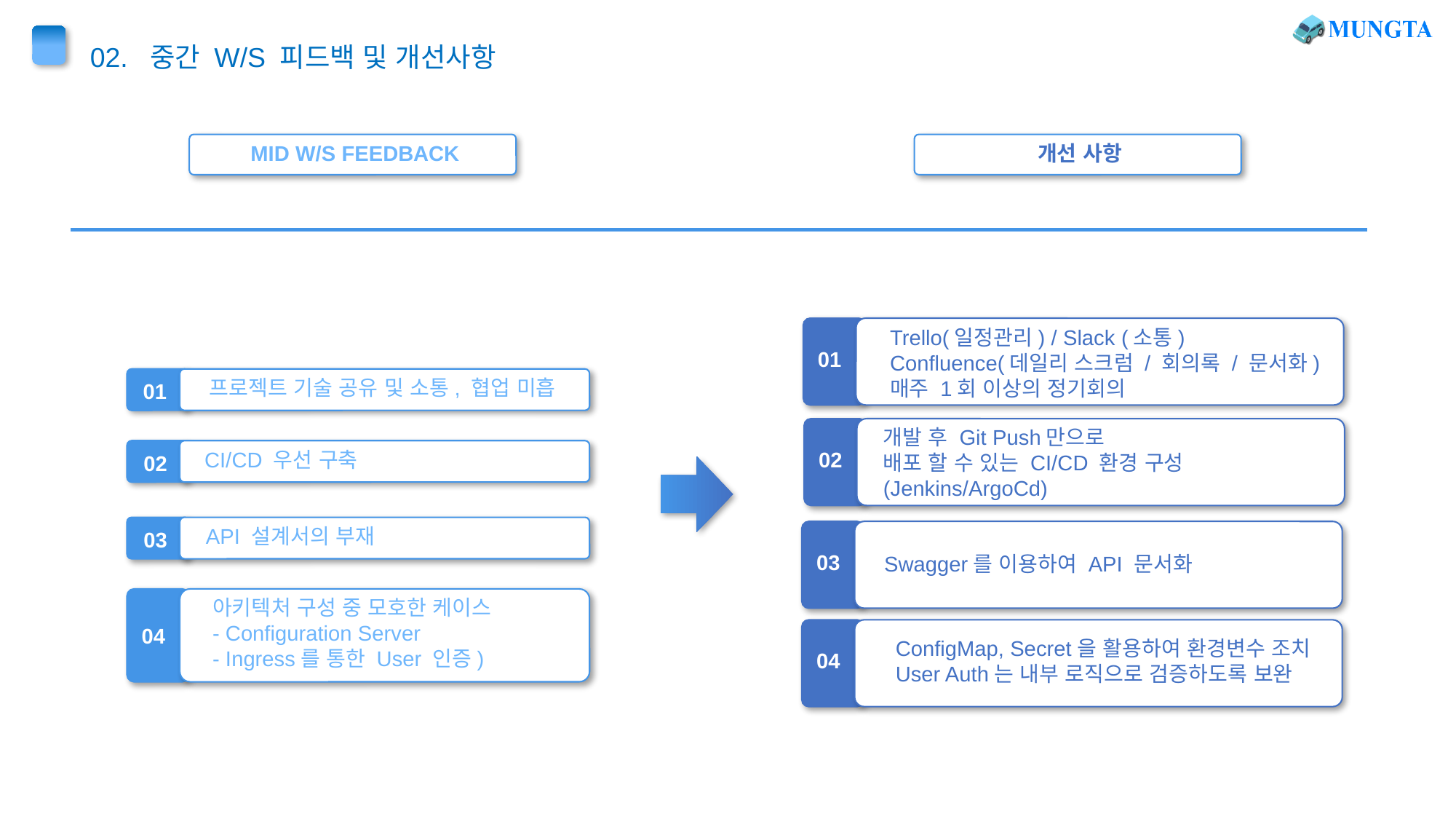

02.  중간 W/S 피드백 및 개선사항

MID W/S FEEDBACK

개선 사항

Trello(일정관리) / Slack (소통)
Confluence(데일리 스크럼 / 회의록 / 문서화)
매주 1회 이상의 정기회의

01

01

프로젝트 기술 공유 및 소통, 협업 미흡
개발 후 Git Push만으로
배포 할 수 있는 CI/CD 환경 구성
(Jenkins/ArgoCd)

02

02

CI/CD 우선 구축

03

API 설계서의 부재

Swagger를 이용하여 API 문서화

03

04

아키텍처 구성 중 모호한 케이스
- Configuration Server
- Ingress를 통한 User 인증)

ConfigMap, Secret을 활용하여 환경변수 조치
User Auth는 내부 로직으로 검증하도록 보완

04